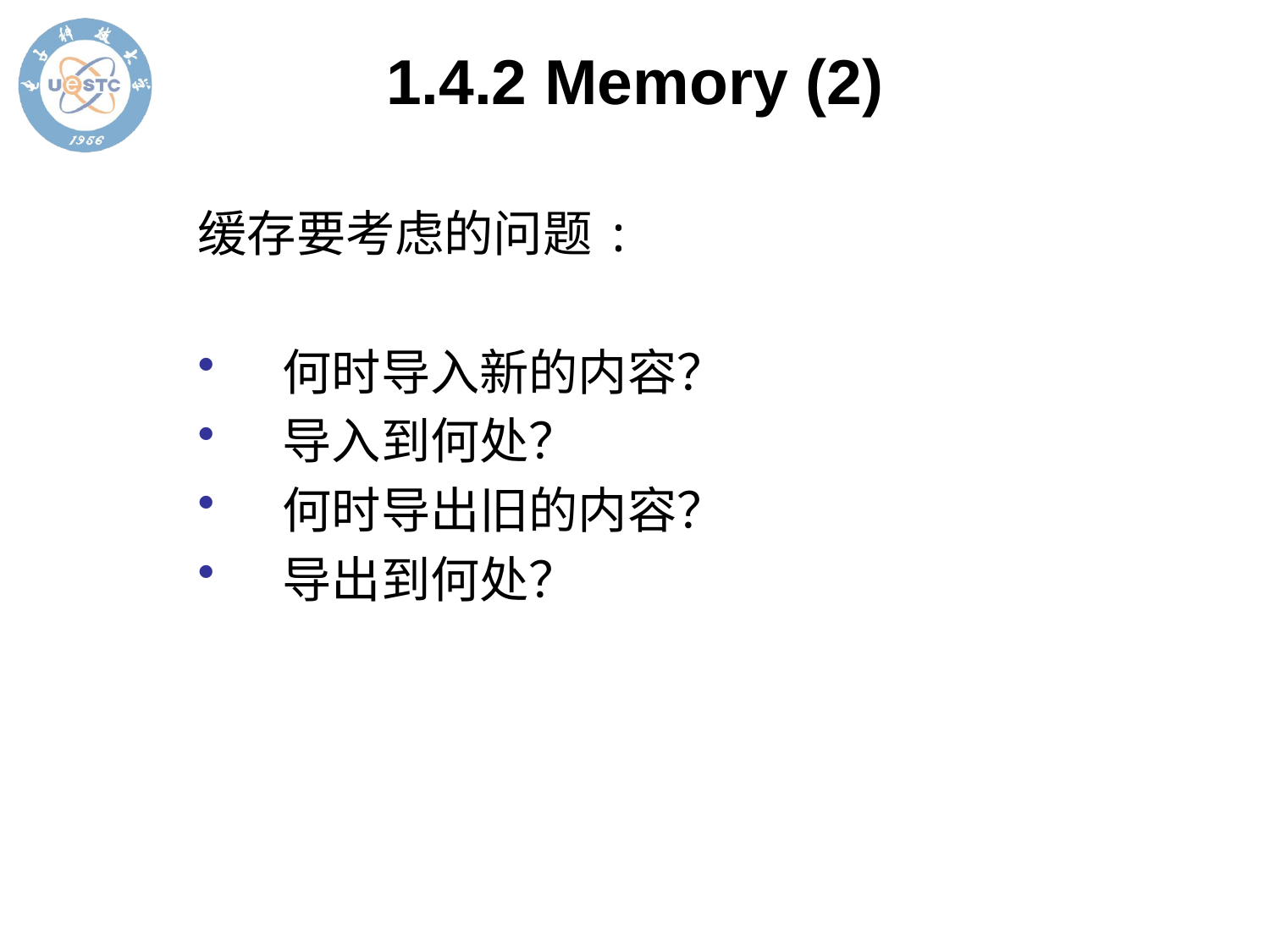

1.4.2 Memory (2)
缓存要考虑的问题:

何时导入新的内容？
导入到何处？
何时导出旧的内容？
导出到何处？